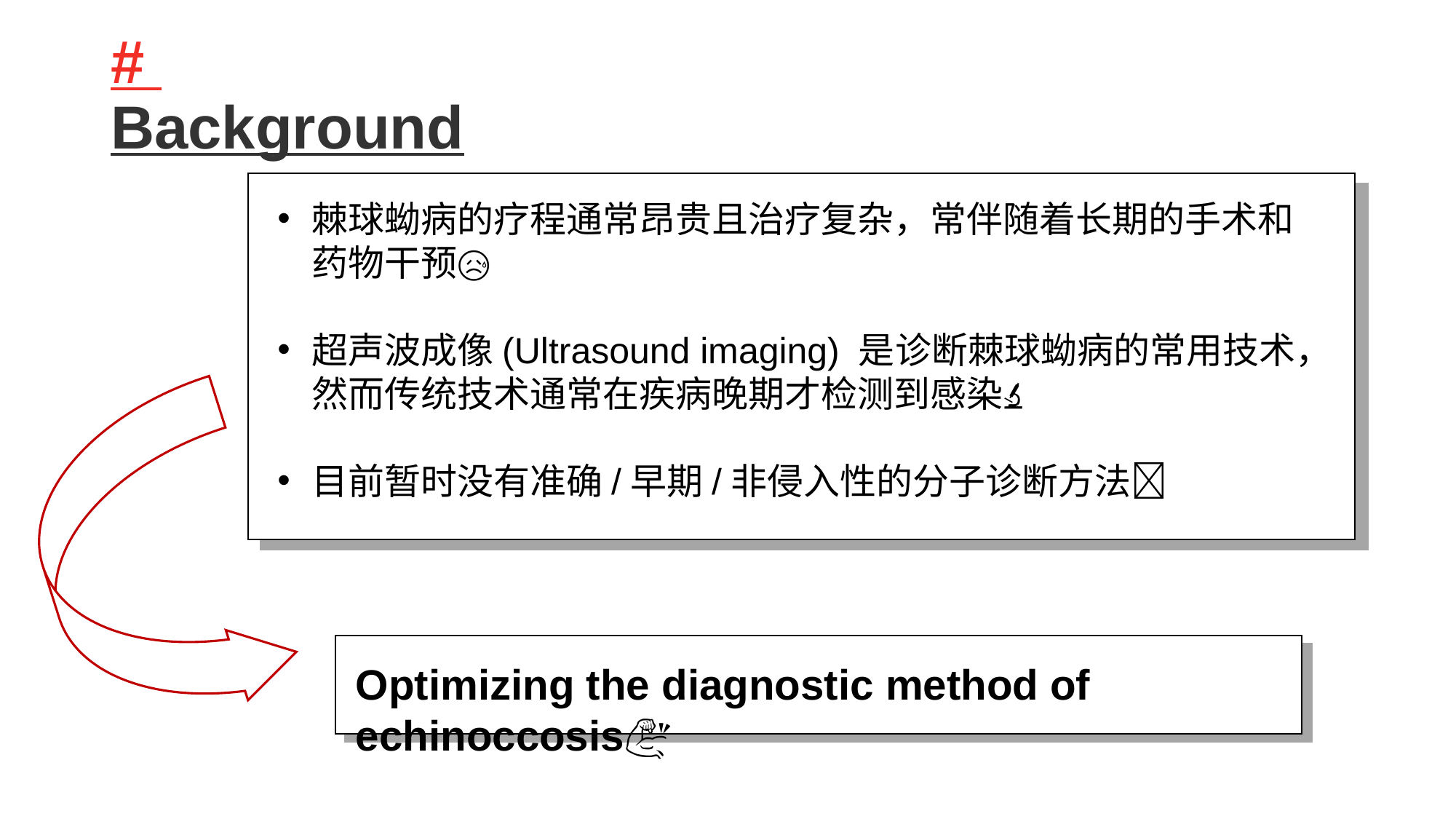

# # ​Background

棘球蚴病的疗程通常昂贵且治疗复杂，常伴随着长期的手术和药物干预😥

超声波成像(Ultrasound imaging) 是诊断棘球蚴病的常用技术，然而传统技术通常在疾病晚期才检测到感染🔬

目前暂时没有准确/早期/非侵入性的分子诊断方法🧬

Optimizing the diagnostic method of echinoccosis💪